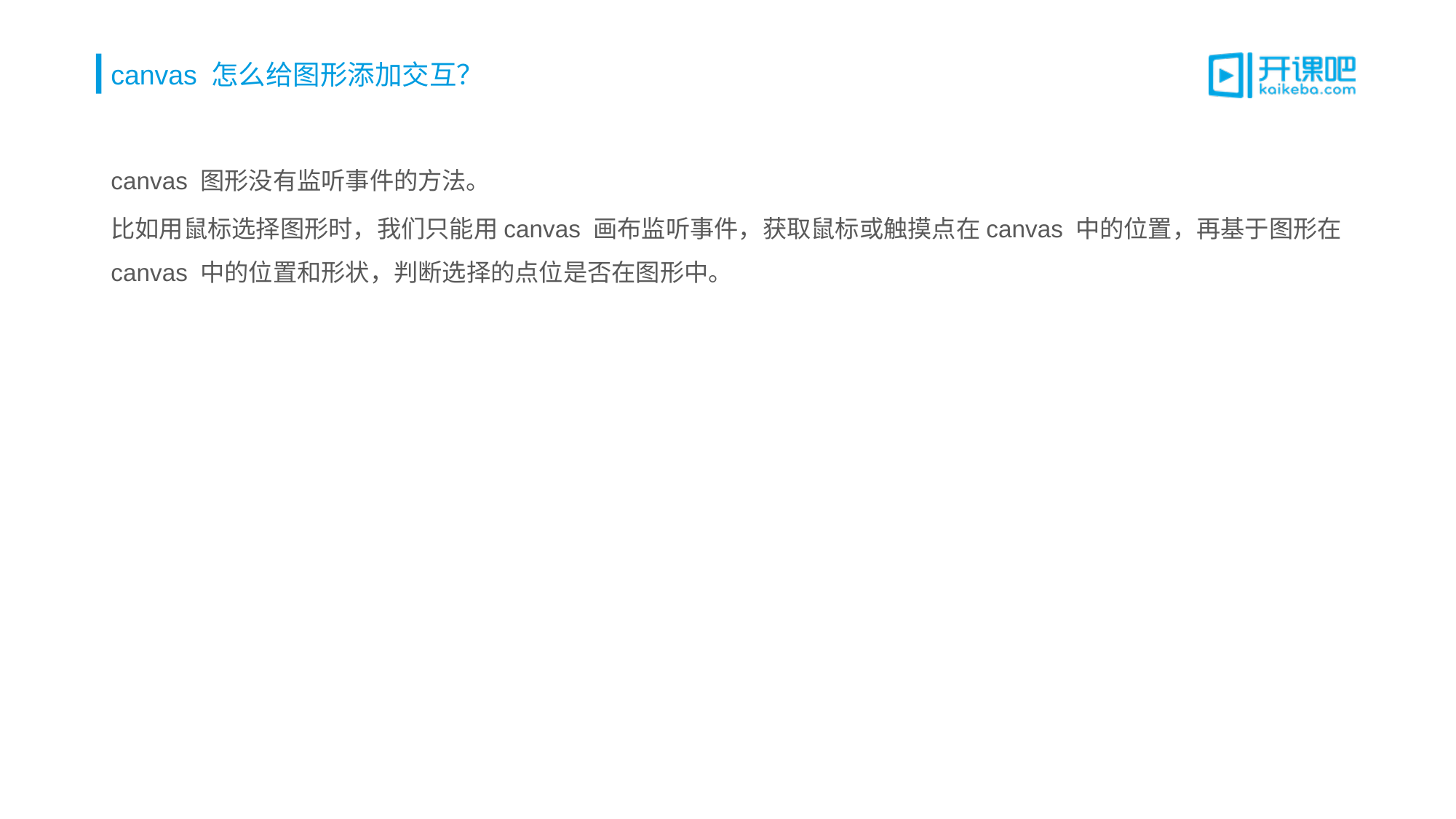

# canvas 怎么给图形添加交互？
canvas 图形没有监听事件的方法。
比如用鼠标选择图形时，我们只能用canvas 画布监听事件，获取鼠标或触摸点在canvas 中的位置，再基于图形在canvas 中的位置和形状，判断选择的点位是否在图形中。